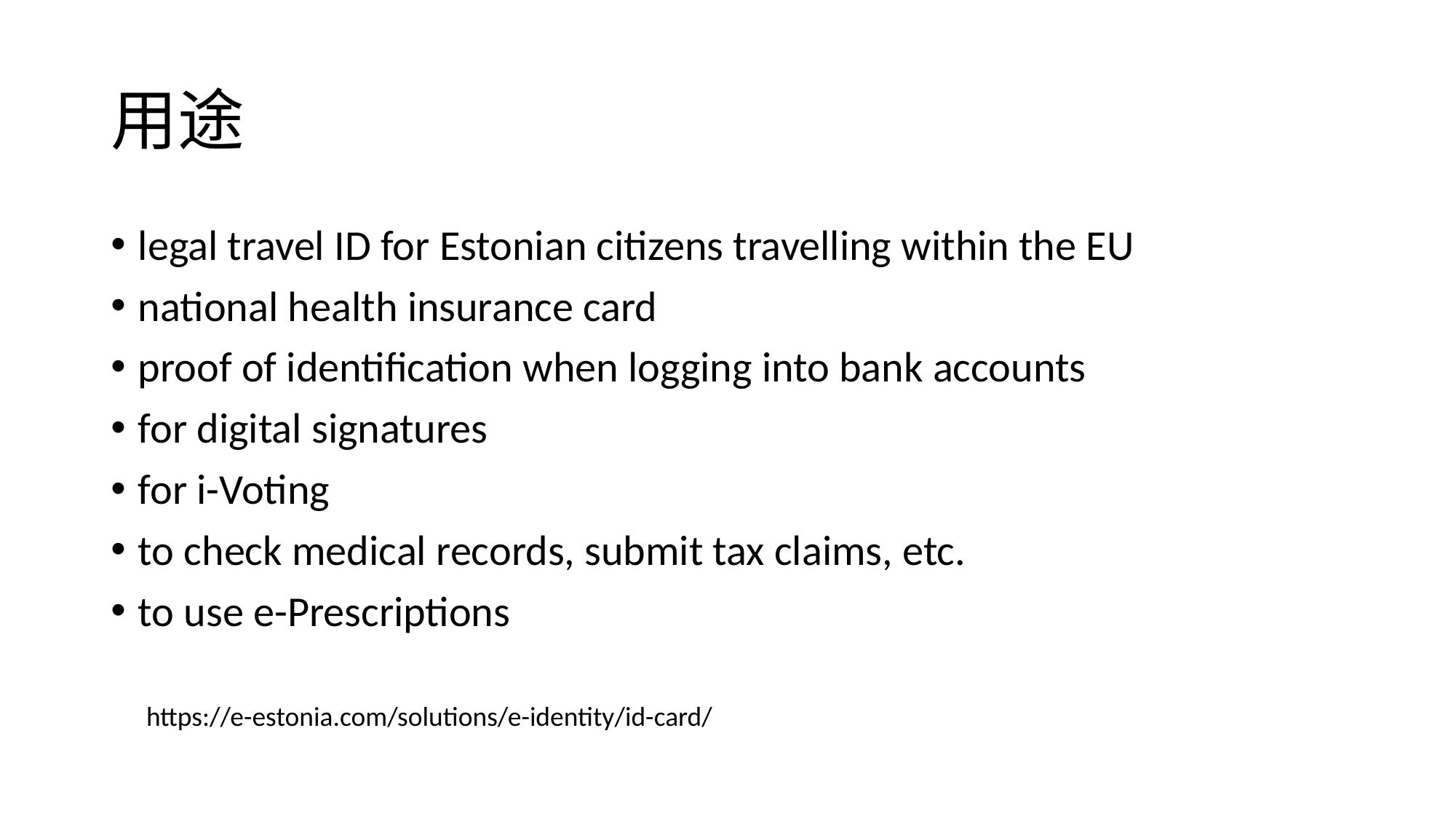

# 用途
legal travel ID for Estonian citizens travelling within the EU
national health insurance card
proof of identification when logging into bank accounts
for digital signatures
for i-Voting
to check medical records, submit tax claims, etc.
to use e-Prescriptions
https://e-estonia.com/solutions/e-identity/id-card/